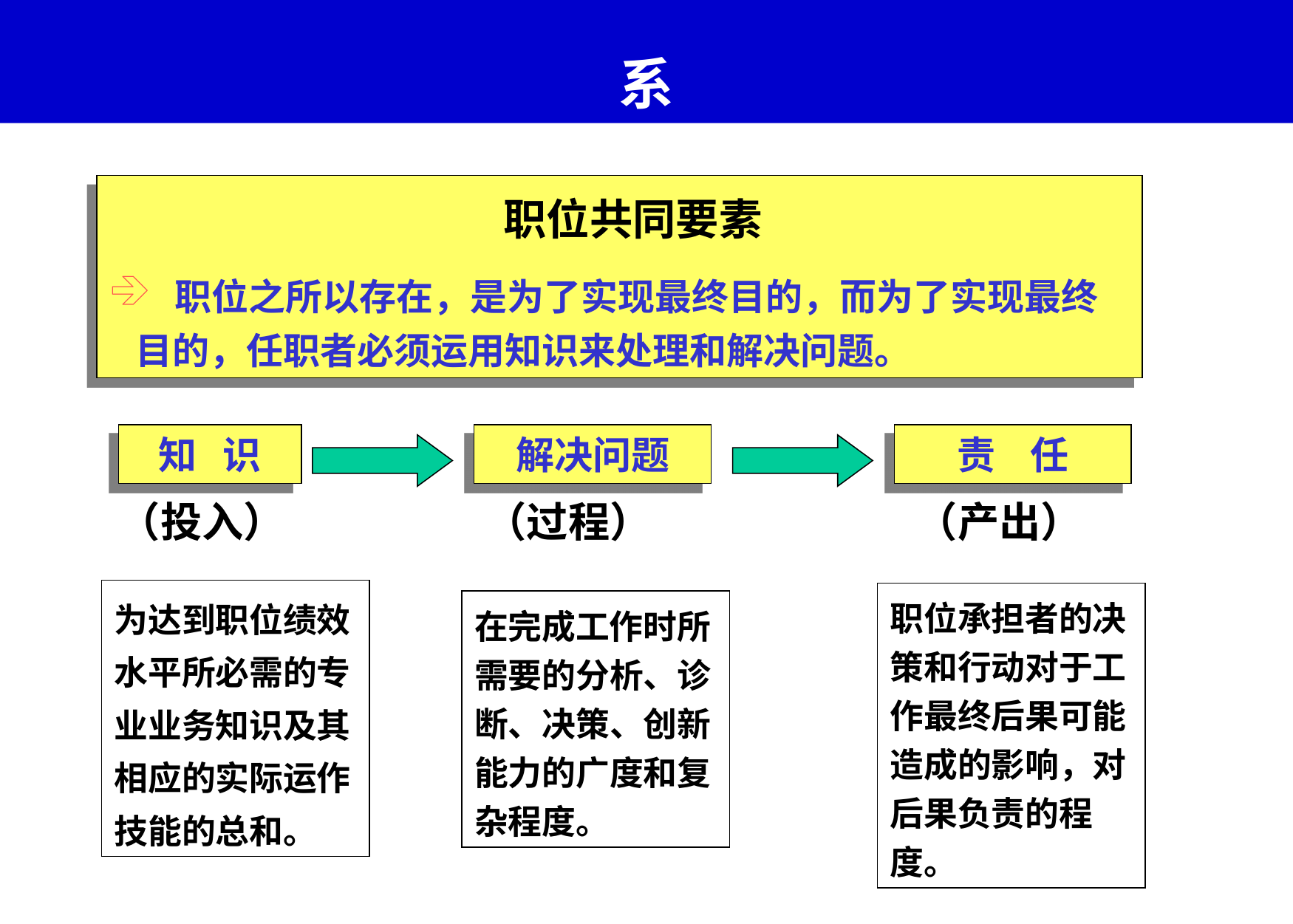

# 典型的职位评价方案-美国Hay Group职位评价体系
  职位共同要素
  职位之所以存在，是为了实现最终目的，而为了实现最终目的，任职者必须运用知识来处理和解决问题。
知   识
解决问题
责    任

（投入）
（过程）
（产出）
为达到职位绩效水平所必需的专业业务知识及其相应的实际运作技能的总和。
职位承担者的决策和行动对于工作最终后果可能造成的影响，对后果负责的程度。
在完成工作时所需要的分析、诊断、决策、创新能力的广度和复杂程度。